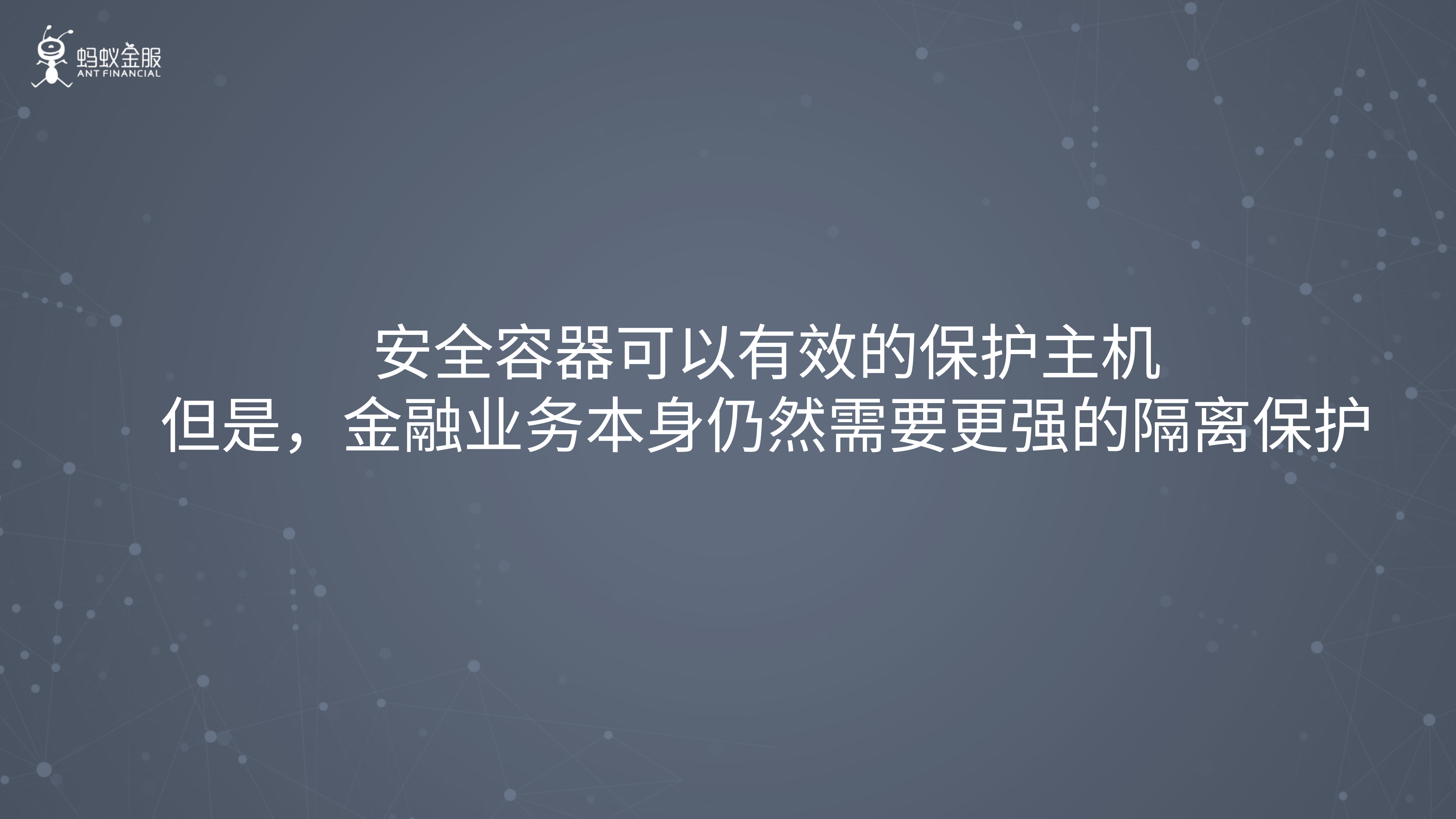

安全容器可以有效的保护主机
但是，金融业务本身仍然需要更强的隔离保护